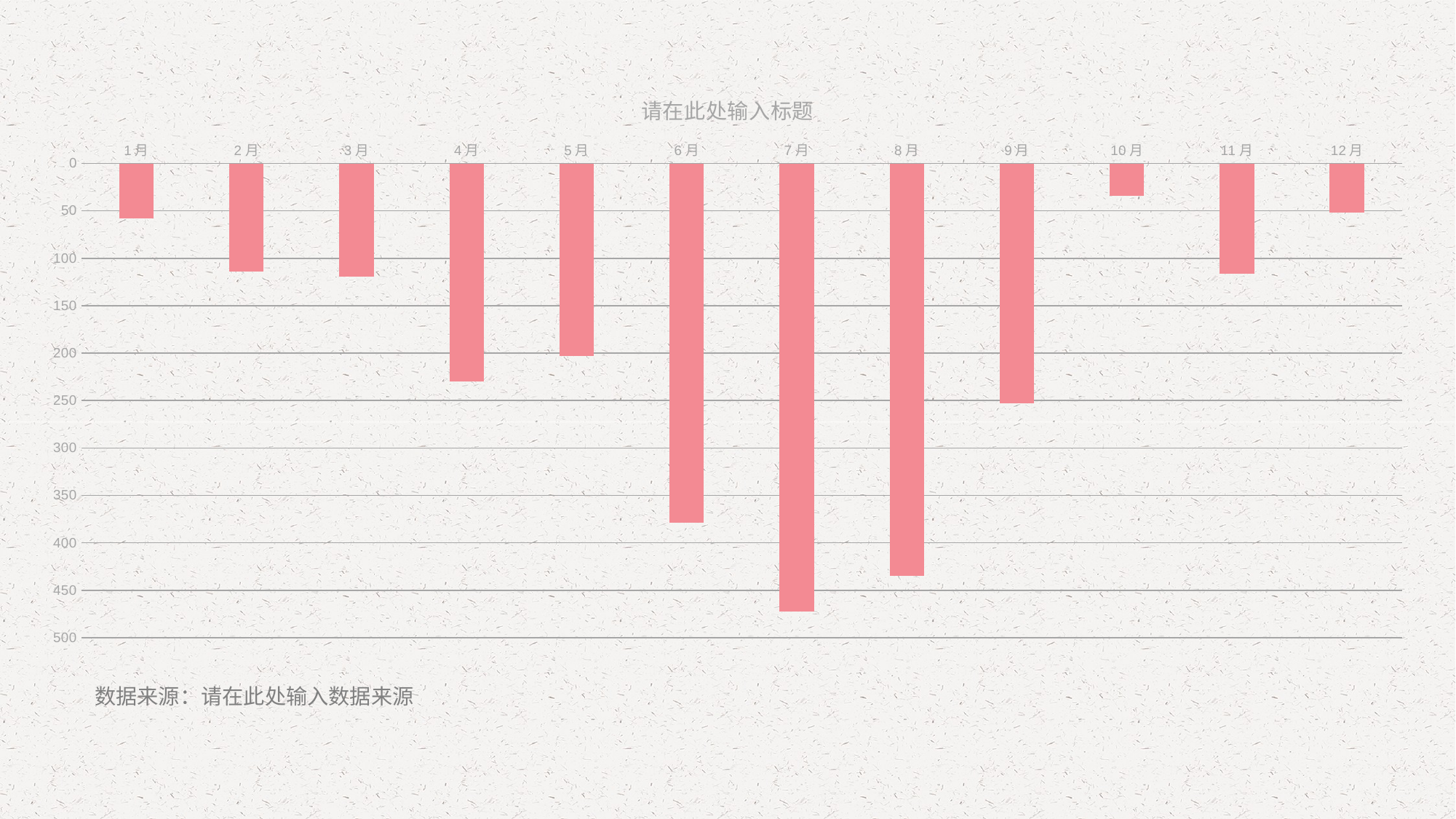

### Chart: 请在此处输入标题

| Category | 销售额 |
|---|---|
| 1月 | 58.0 |
| 2月 | 114.0 |
| 3月 | 119.0 |
| 4月 | 230.0 |
| 5月 | 203.0 |
| 6月 | 379.0 |
| 7月 | 472.0 |
| 8月 | 435.0 |
| 9月 | 253.0 |
| 10月 | 34.0 |
| 11月 | 116.0 |
| 12月 | 52.0 |
数据来源：请在此处输入数据来源